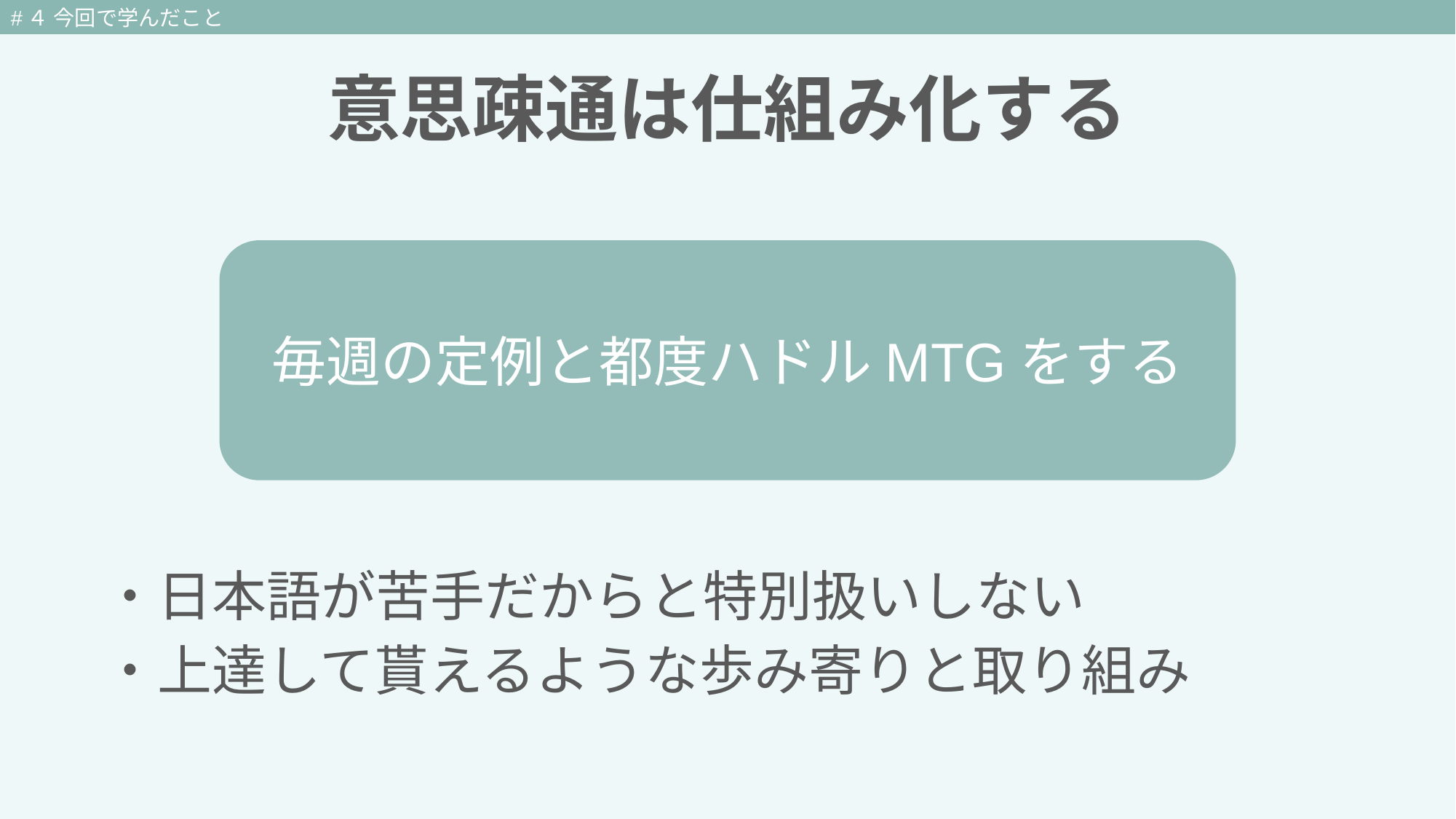

#４ 今回で学んだこと
意思疎通は仕組み化する
毎週の定例と都度ハドルMTGをする
・日本語が苦手だからと特別扱いしない
・上達して貰えるような歩み寄りと取り組み